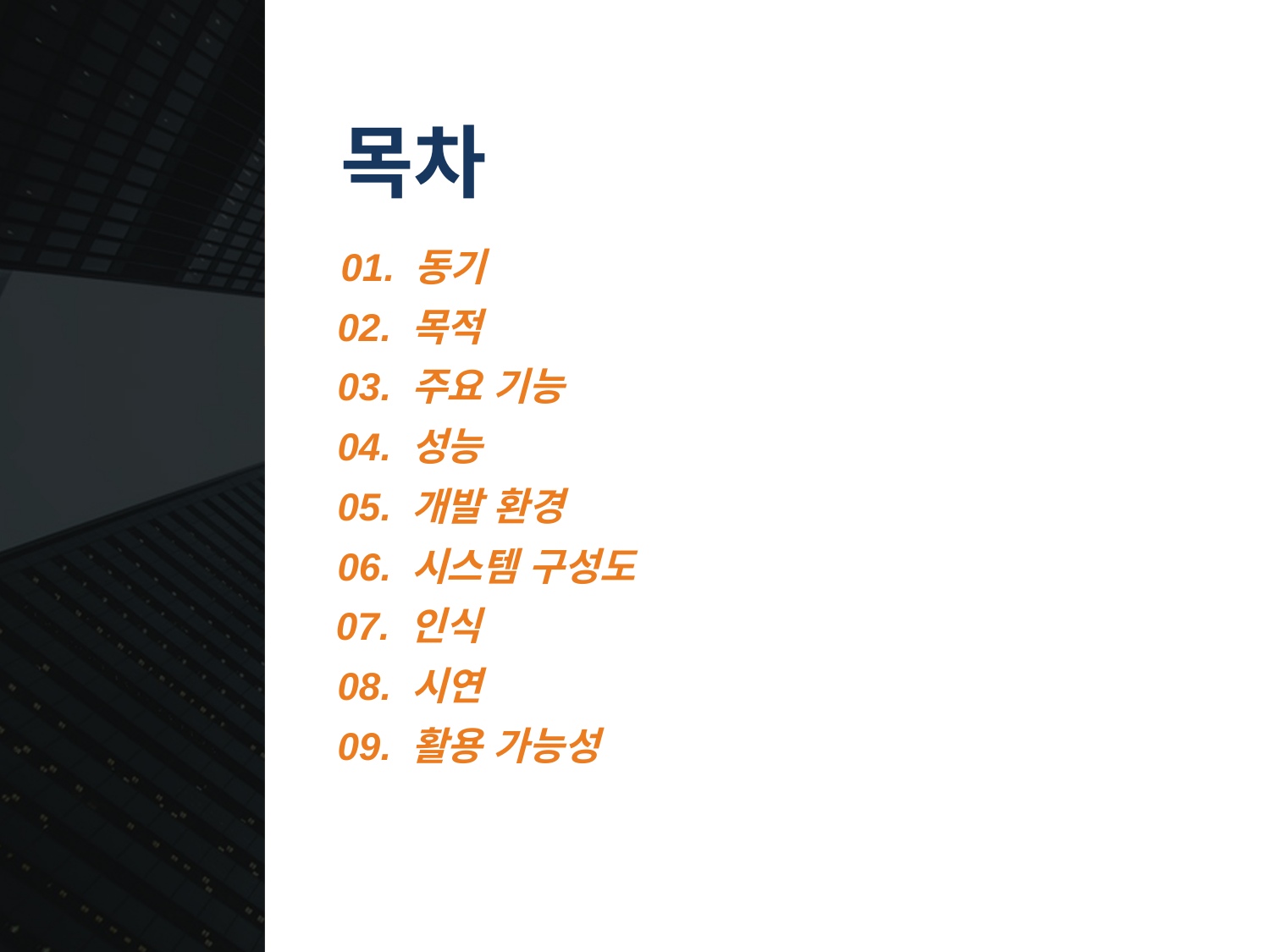

목차
01. 동기
02. 목적
03. 주요 기능
04. 성능
05. 개발 환경
06. 시스템 구성도
07. 인식
08. 시연
09. 활용 가능성